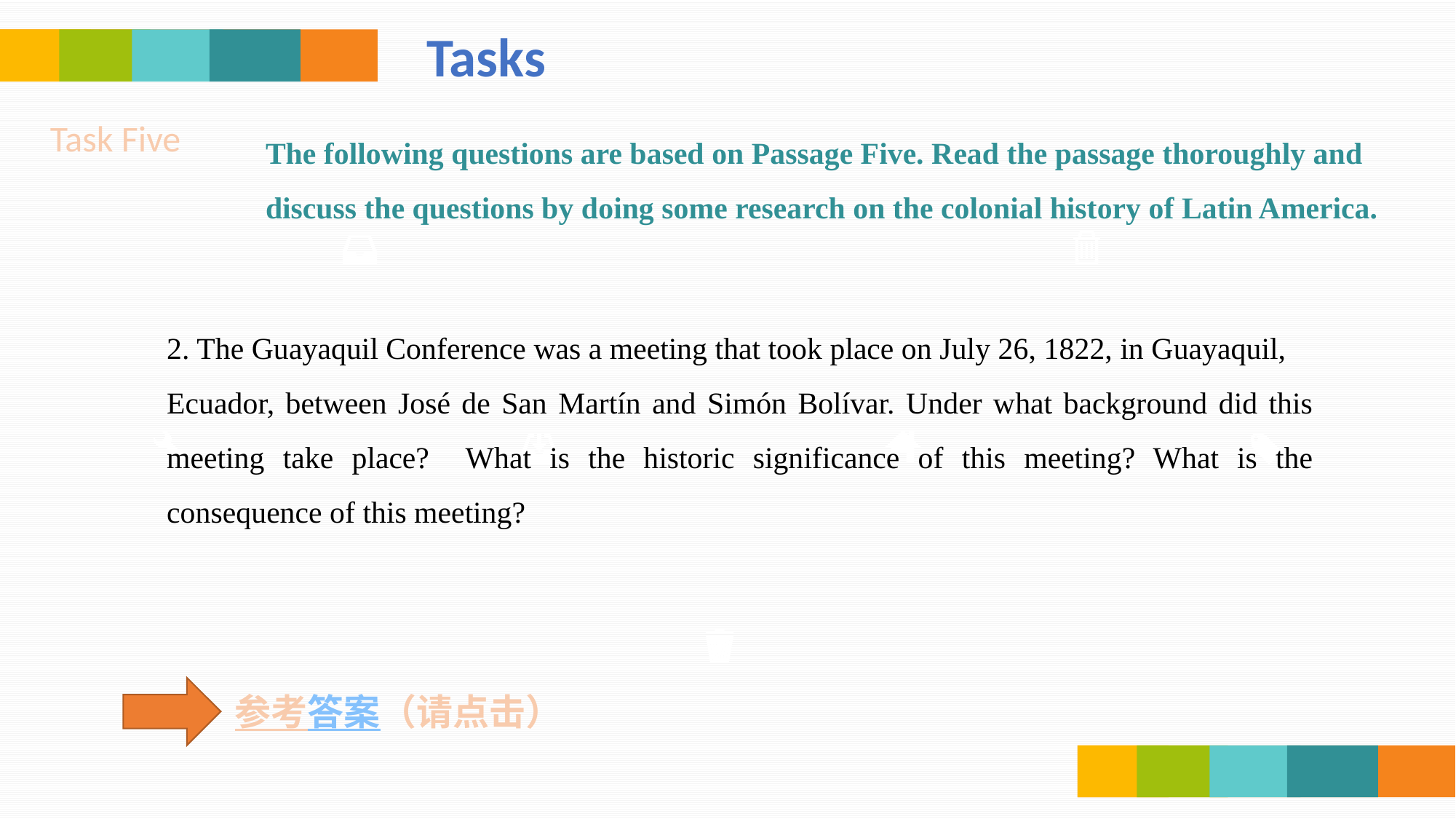

Tasks

Task Five
The following questions are based on Passage Five. Read the passage thoroughly and discuss the questions by doing some research on the colonial history of Latin America.

2. The Guayaquil Conference was a meeting that took place on July 26, 1822, in Guayaquil,
Ecuador, between José de San Martín and Simón Bolívar. Under what background did this meeting take place?  What is the historic significance of this meeting? What is the consequence of this meeting?

参考答案（请点击）